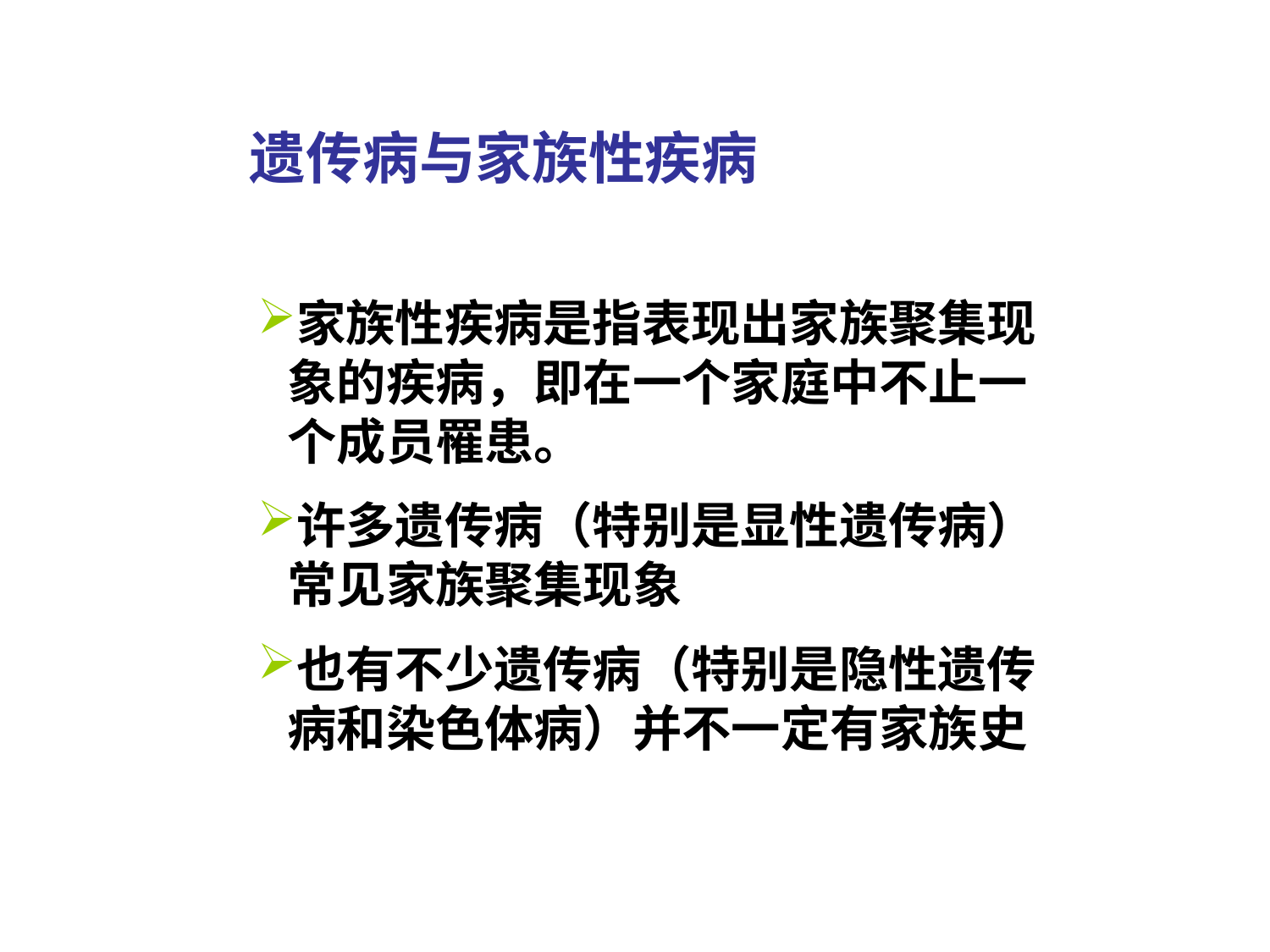

遗传病与家族性疾病
家族性疾病是指表现出家族聚集现象的疾病，即在一个家庭中不止一个成员罹患。
许多遗传病（特别是显性遗传病）常见家族聚集现象
也有不少遗传病（特别是隐性遗传病和染色体病）并不一定有家族史